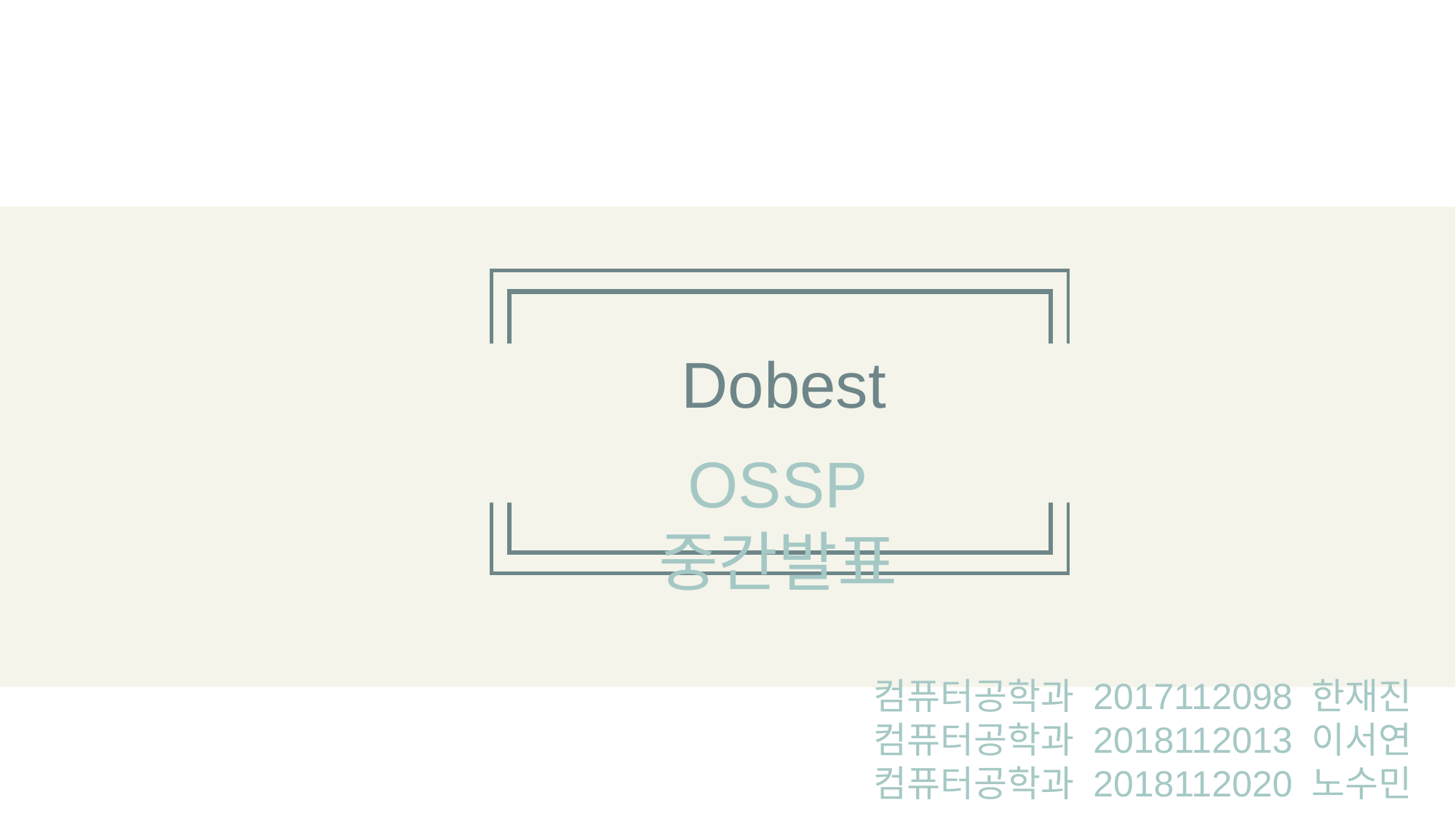

Dobest
OSSP 중간발표
컴퓨터공학과 2017112098 한재진
컴퓨터공학과 2018112013 이서연
컴퓨터공학과 2018112020 노수민